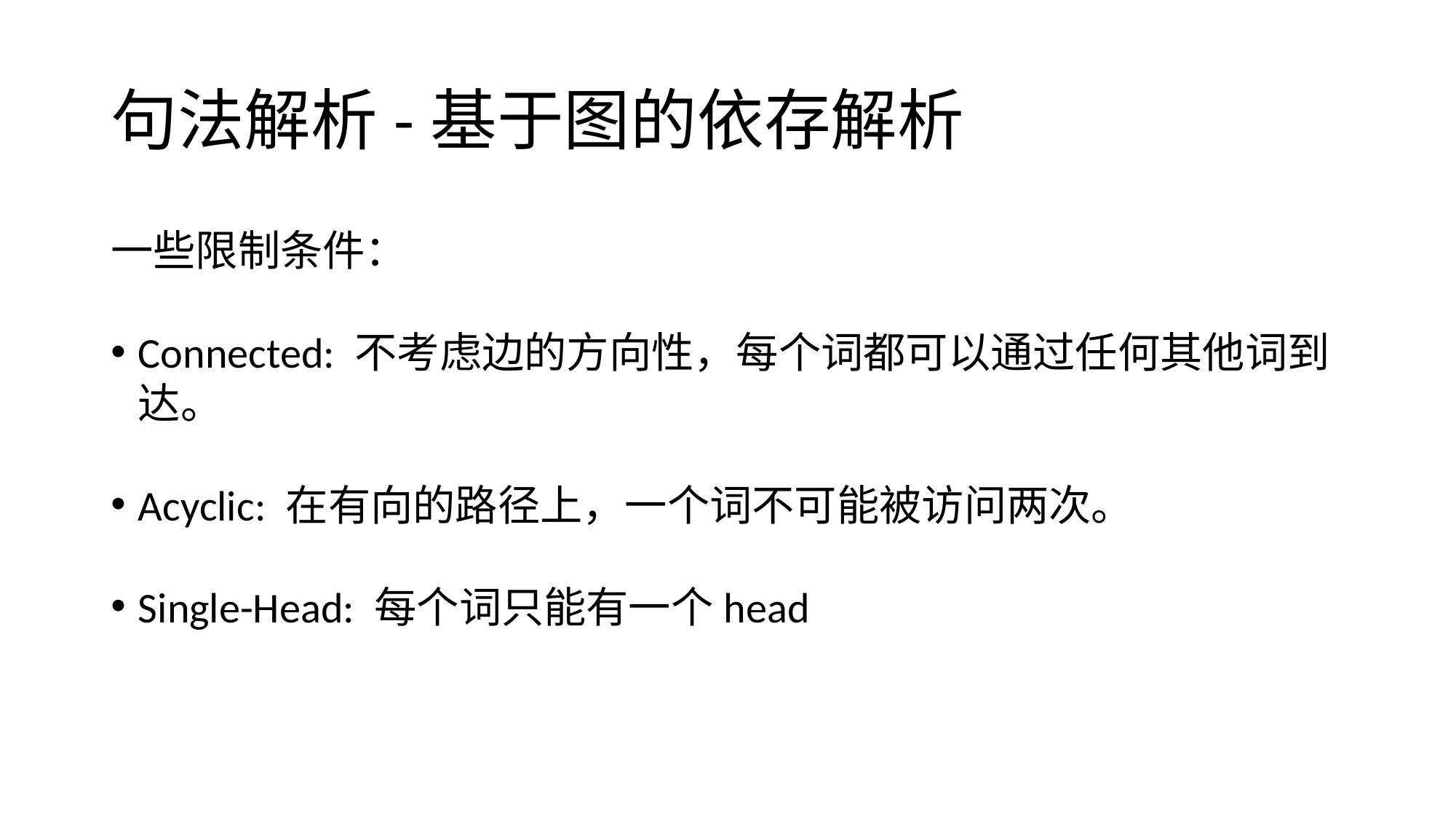

# 句法解析-基于图的依存解析
一些限制条件：

Connected: 不考虑边的方向性，每个词都可以通过任何其他词到达。

Acyclic: 在有向的路径上，一个词不可能被访问两次。

Single-Head: 每个词只能有一个head